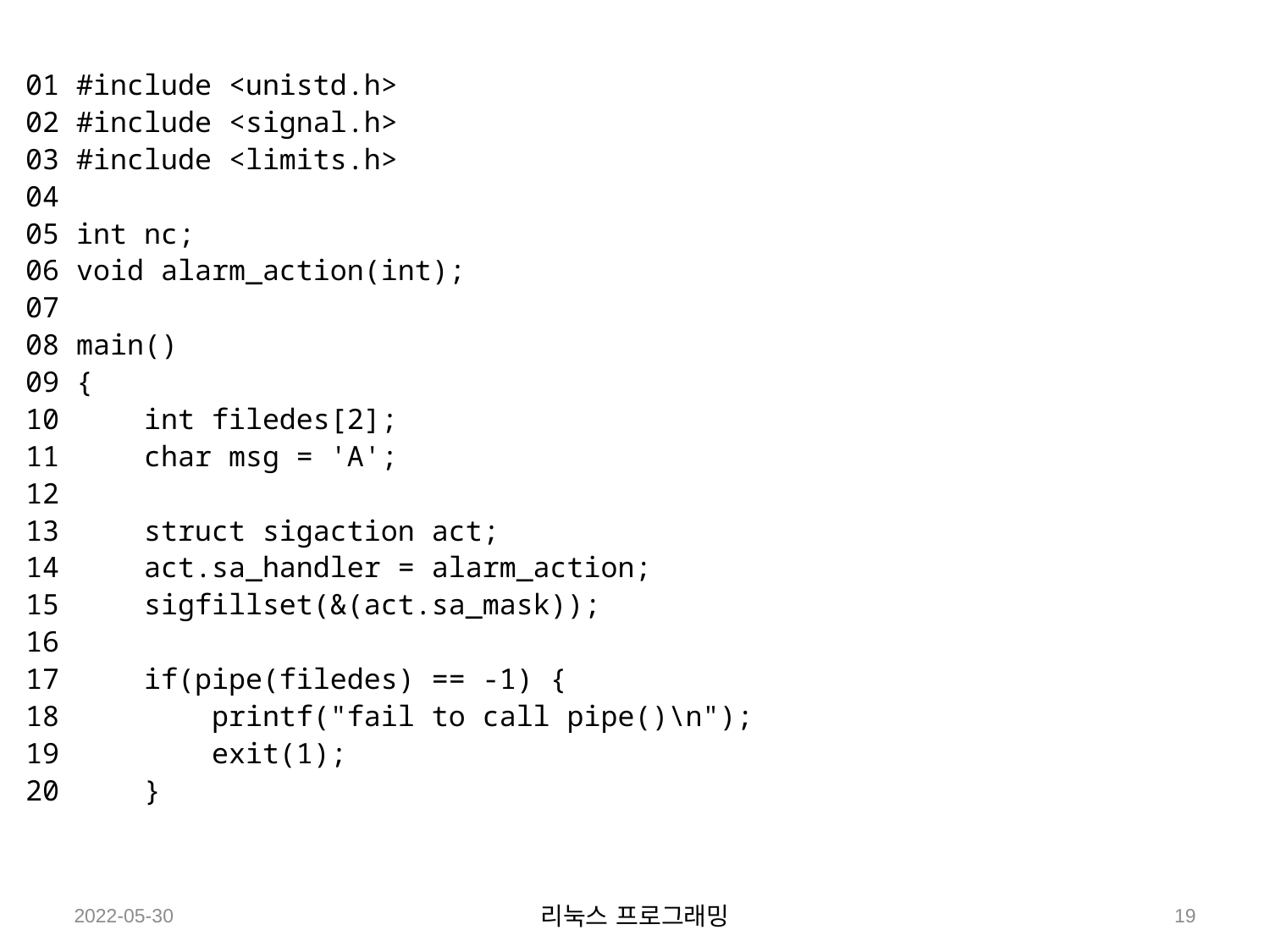

01 #include <unistd.h>
02 #include <signal.h>
03 #include <limits.h>
04
05 int nc;
06 void alarm_action(int);
07
08 main()
09 {
10     int filedes[2];
11     char msg = 'A';
12
13     struct sigaction act;
14     act.sa_handler = alarm_action;
15     sigfillset(&(act.sa_mask));
16
17     if(pipe(filedes) == -1) {
18         printf("fail to call pipe()\n");
19         exit(1);
20     }
2022-05-30
리눅스 프로그래밍
19